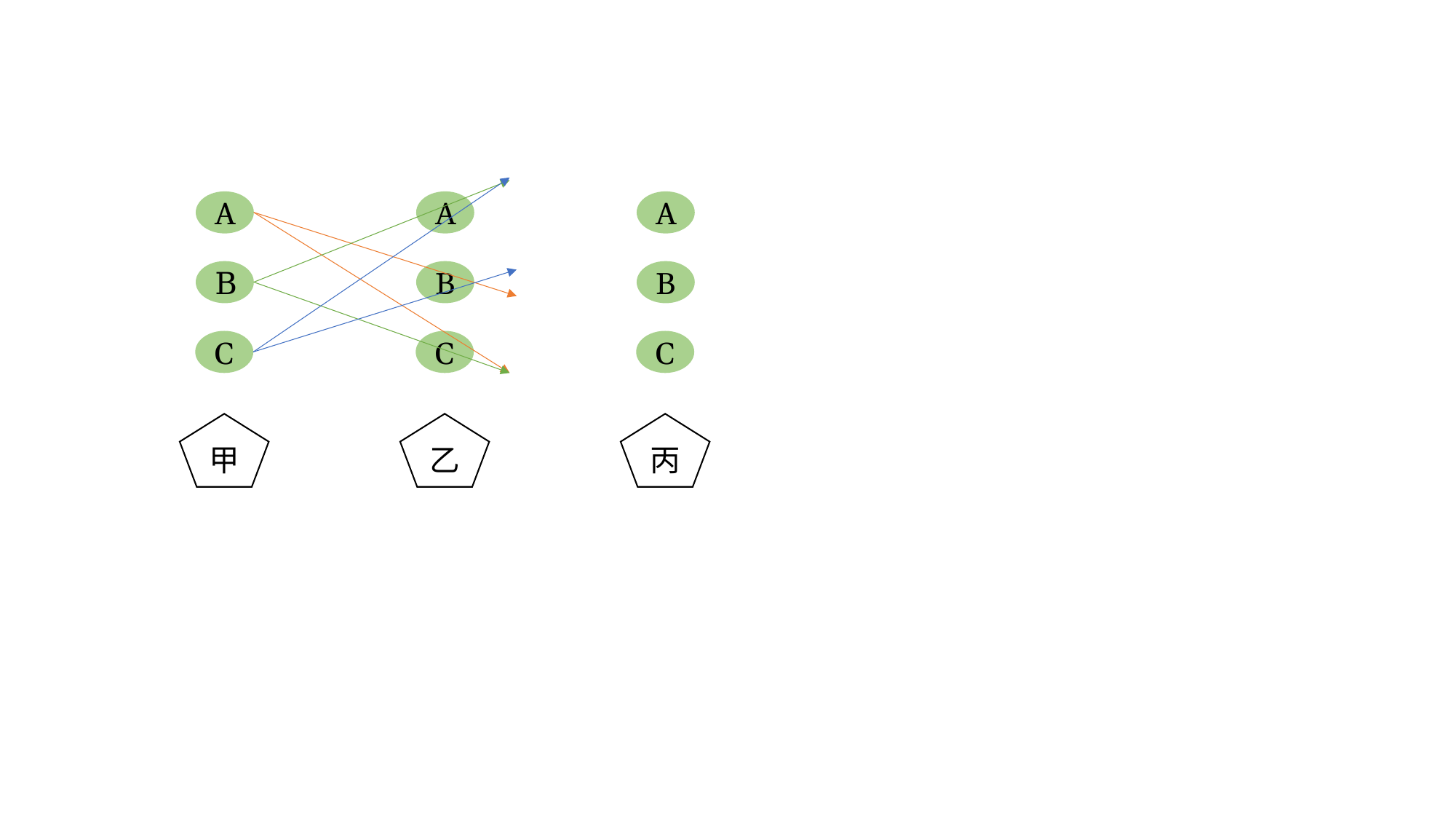

free space
tuple
tuple
...
tuple
A
A
A
B
B
B
C
C
C
甲
乙
丙